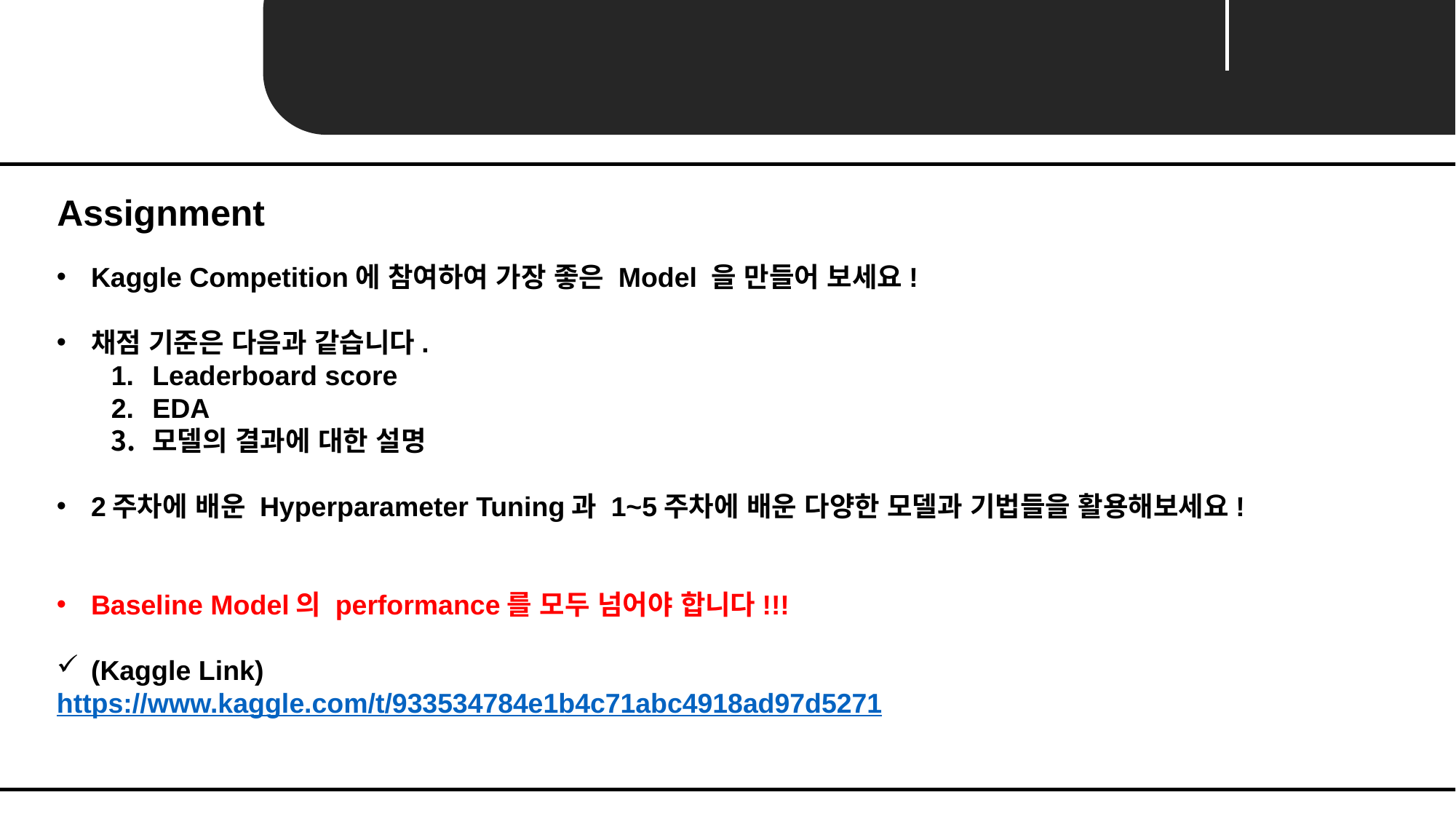

Conclusion
Assignment

Kaggle Competition에 참여하여 가장 좋은 Model 을 만들어 보세요!

채점 기준은 다음과 같습니다.
Leaderboard score
EDA
모델의 결과에 대한 설명

2주차에 배운 Hyperparameter Tuning과 1~5주차에 배운 다양한 모델과 기법들을 활용해보세요!

Baseline Model의 performance를 모두 넘어야 합니다!!!

(Kaggle Link)
https://www.kaggle.com/t/933534784e1b4c71abc4918ad97d5271